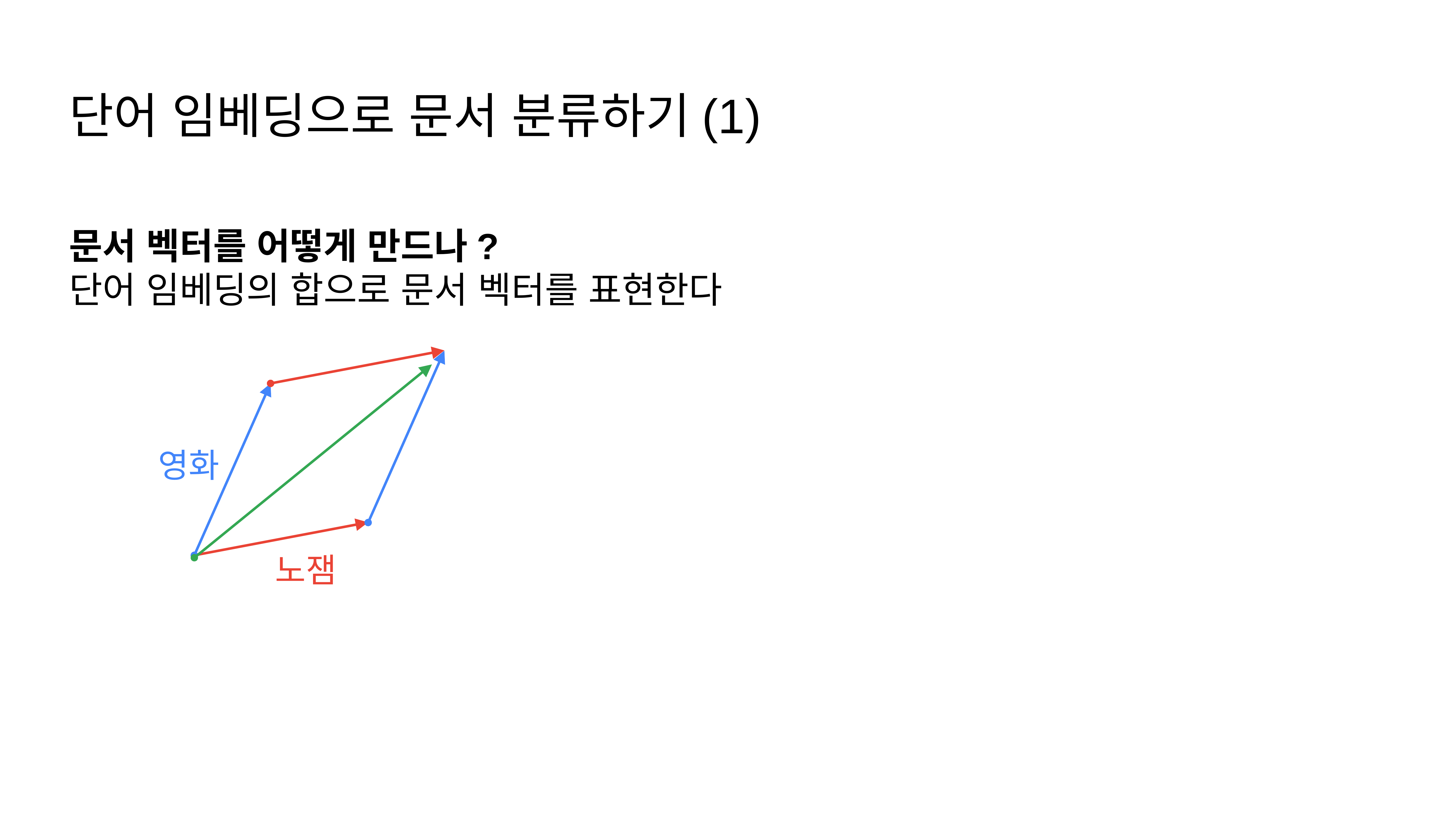

단어 임베딩으로 문서 분류하기(1)
문서 벡터를 어떻게 만드나?
단어 임베딩의 합으로 문서 벡터를 표현한다
영화
노잼